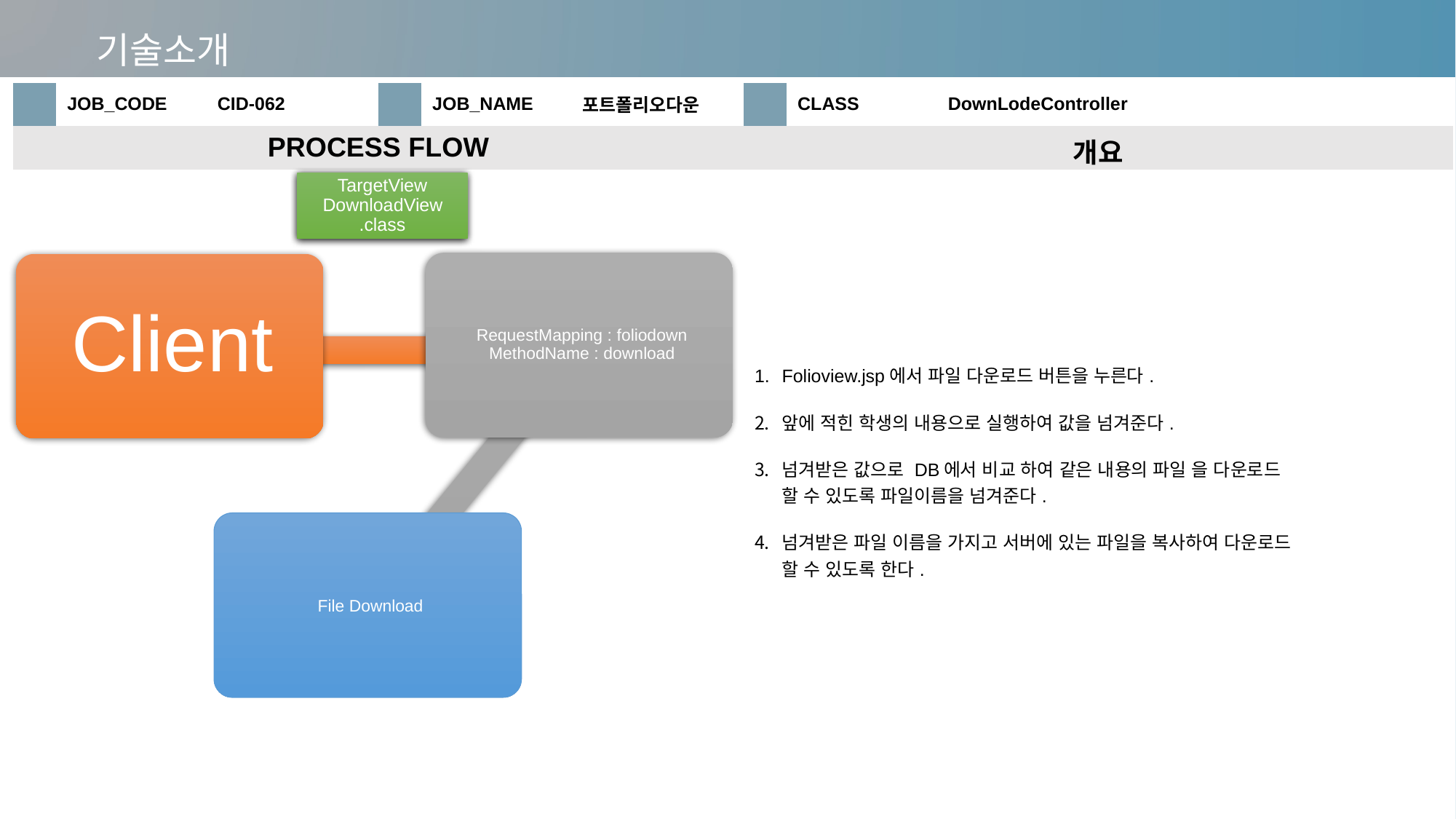

기술소개

|  | JOB\_CODE | CID-062 |  | JOB\_NAME | 포트폴리오다운 |  | CLASS | DownLodeController |
| --- | --- | --- | --- | --- | --- | --- | --- | --- |
| PROCESS FLOW |  |  |  |  |  | 개요 |  |  |
|  |  |  |  |  |  | Folioview.jsp에서 파일 다운로드 버튼을 누른다. 앞에 적힌 학생의 내용으로 실행하여 값을 넘겨준다. 넘겨받은 값으로 DB에서 비교 하여 같은 내용의 파일 을 다운로드 할 수 있도록 파일이름을 넘겨준다. 넘겨받은 파일 이름을 가지고 서버에 있는 파일을 복사하여 다운로드 할 수 있도록 한다. |  |  |

TargetView
DownloadView.class
Client
RequestMapping : foliodown
MethodName : download
File Download